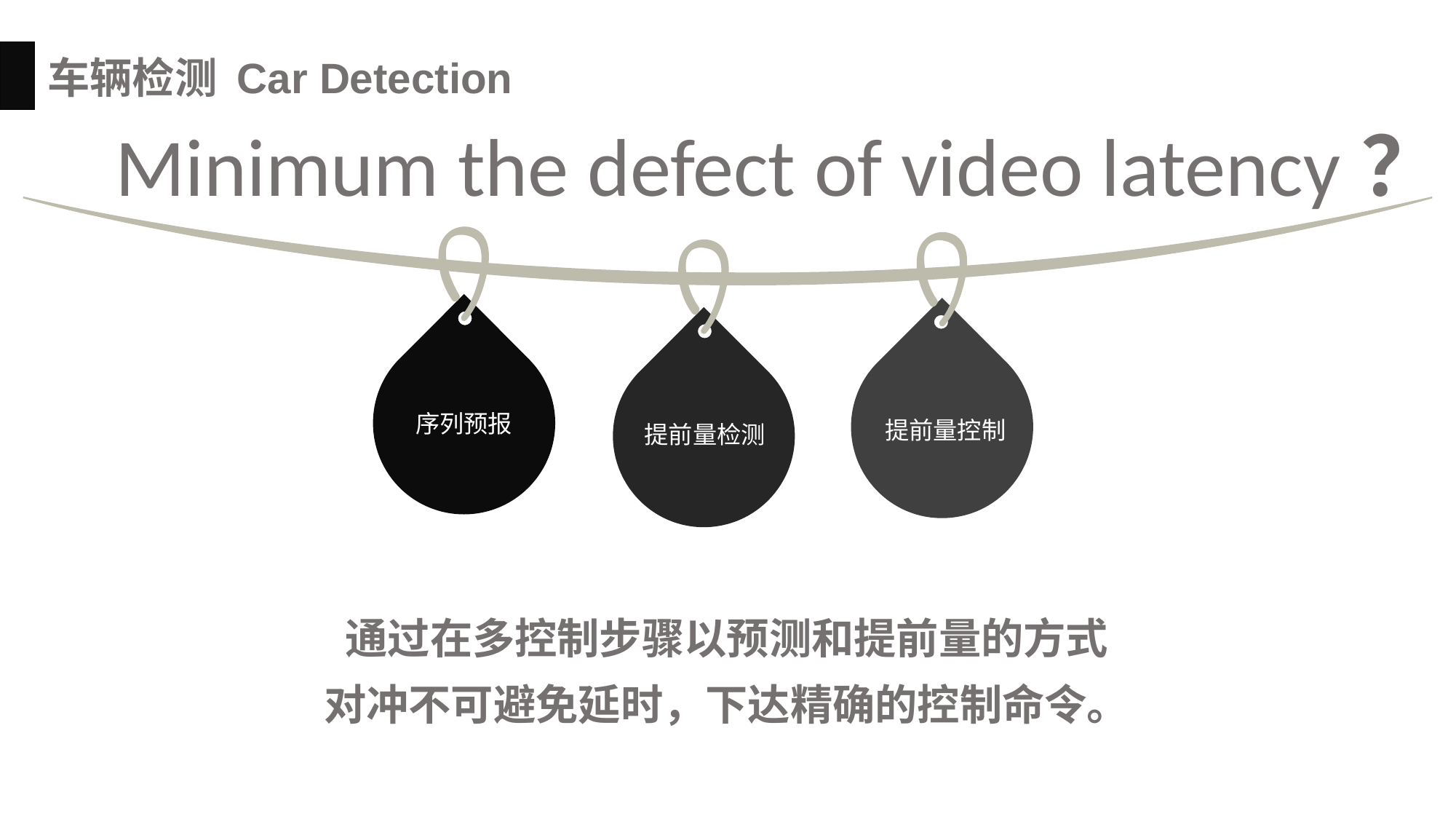

车辆检测 Car Detection
Minimum the defect of video latency？

序列预报

提前量控制

提前量检测
通过在多控制步骤以预测和提前量的方式
对冲不可避免延时，下达精确的控制命令。